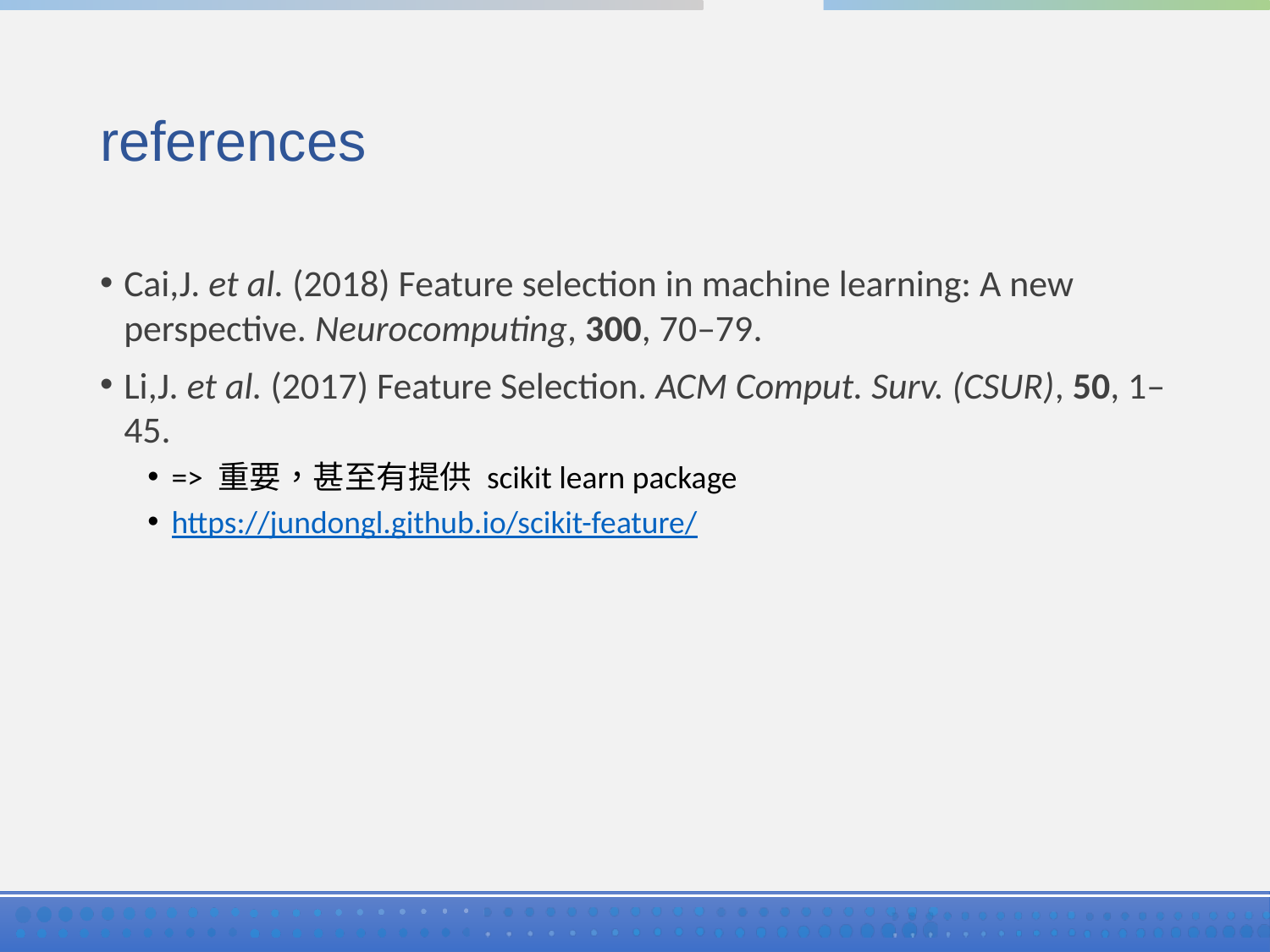

# references
Cai,J. et al. (2018) Feature selection in machine learning: A new perspective. Neurocomputing, 300, 70–79.
Li,J. et al. (2017) Feature Selection. ACM Comput. Surv. (CSUR), 50, 1–45.
=> 重要，甚至有提供 scikit learn package
https://jundongl.github.io/scikit-feature/